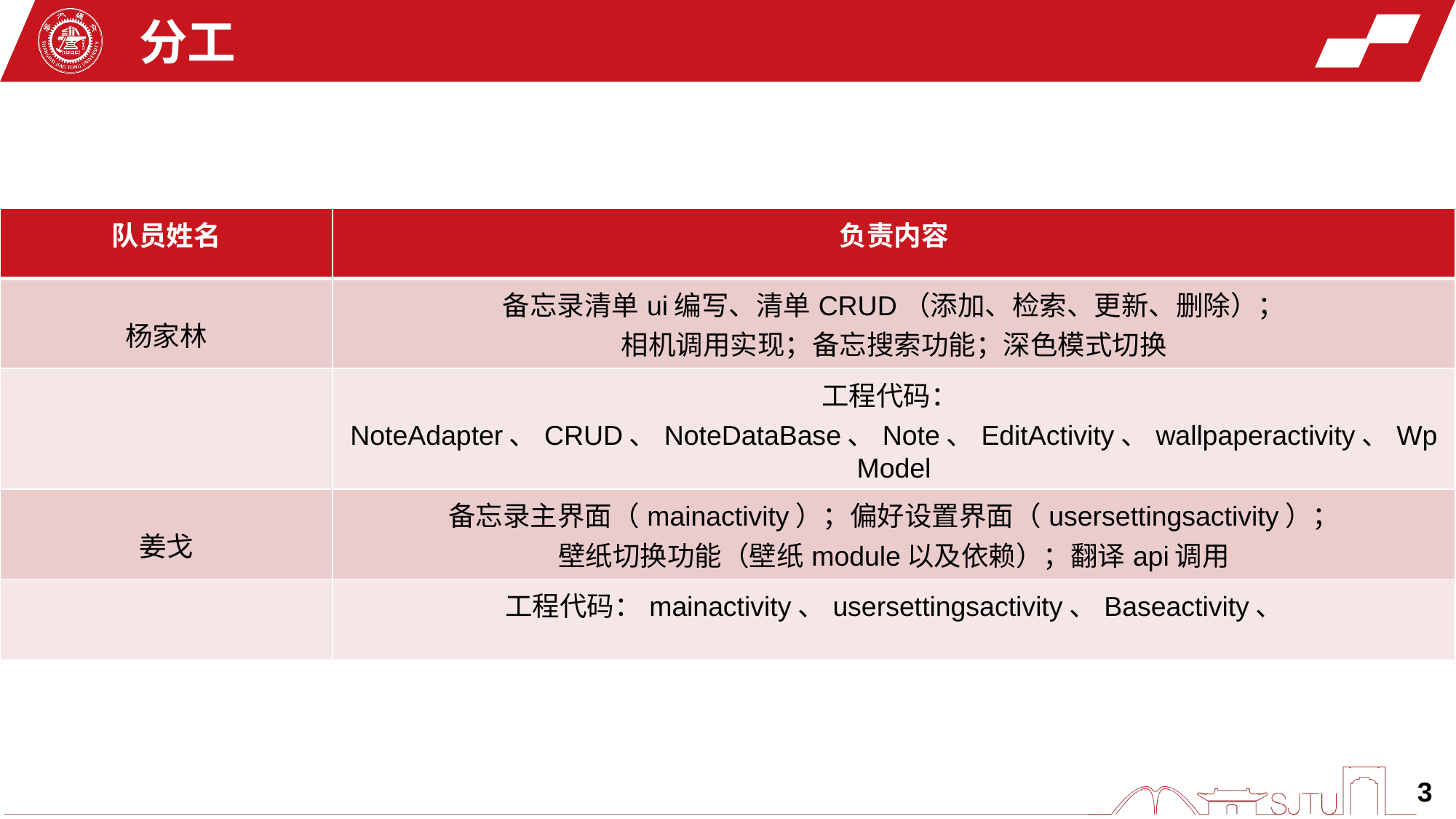

分工
| 队员姓名 | 负责内容 |
| --- | --- |
| 杨家林 | 备忘录清单ui编写、清单CRUD（添加、检索、更新、删除）； 相机调用实现；备忘搜索功能；深色模式切换 |
|  | 工程代码：NoteAdapter、CRUD、NoteDataBase、Note、EditActivity、wallpaperactivity、WpModel |
| 姜戈 | 备忘录主界面（mainactivity）；偏好设置界面（usersettingsactivity）； 壁纸切换功能（壁纸module以及依赖）；翻译api调用 |
|  | 工程代码：mainactivity、usersettingsactivity、Baseactivity、 |